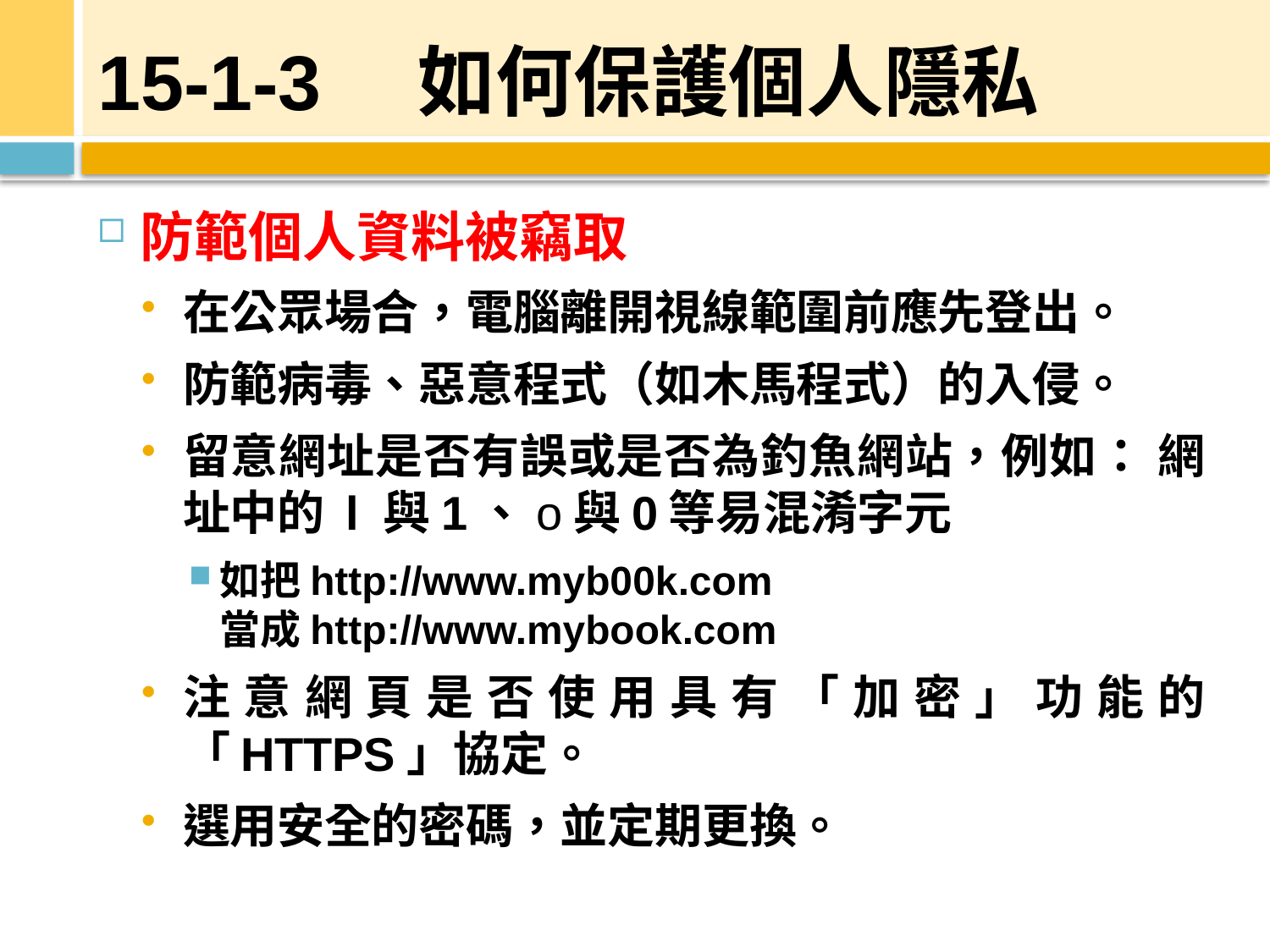

# 15-1-3　如何保護個人隱私
防範個人資料被竊取
在公眾場合，電腦離開視線範圍前應先登出。
防範病毒、惡意程式（如木馬程式）的入侵。
留意網址是否有誤或是否為釣魚網站，例如： 網址中的 l 與1、o與0等易混淆字元
如把http://www.myb00k.com
當成http://www.mybook.com
注意網頁是否使用具有「加密」功能的「HTTPS」協定。
選用安全的密碼，並定期更換。